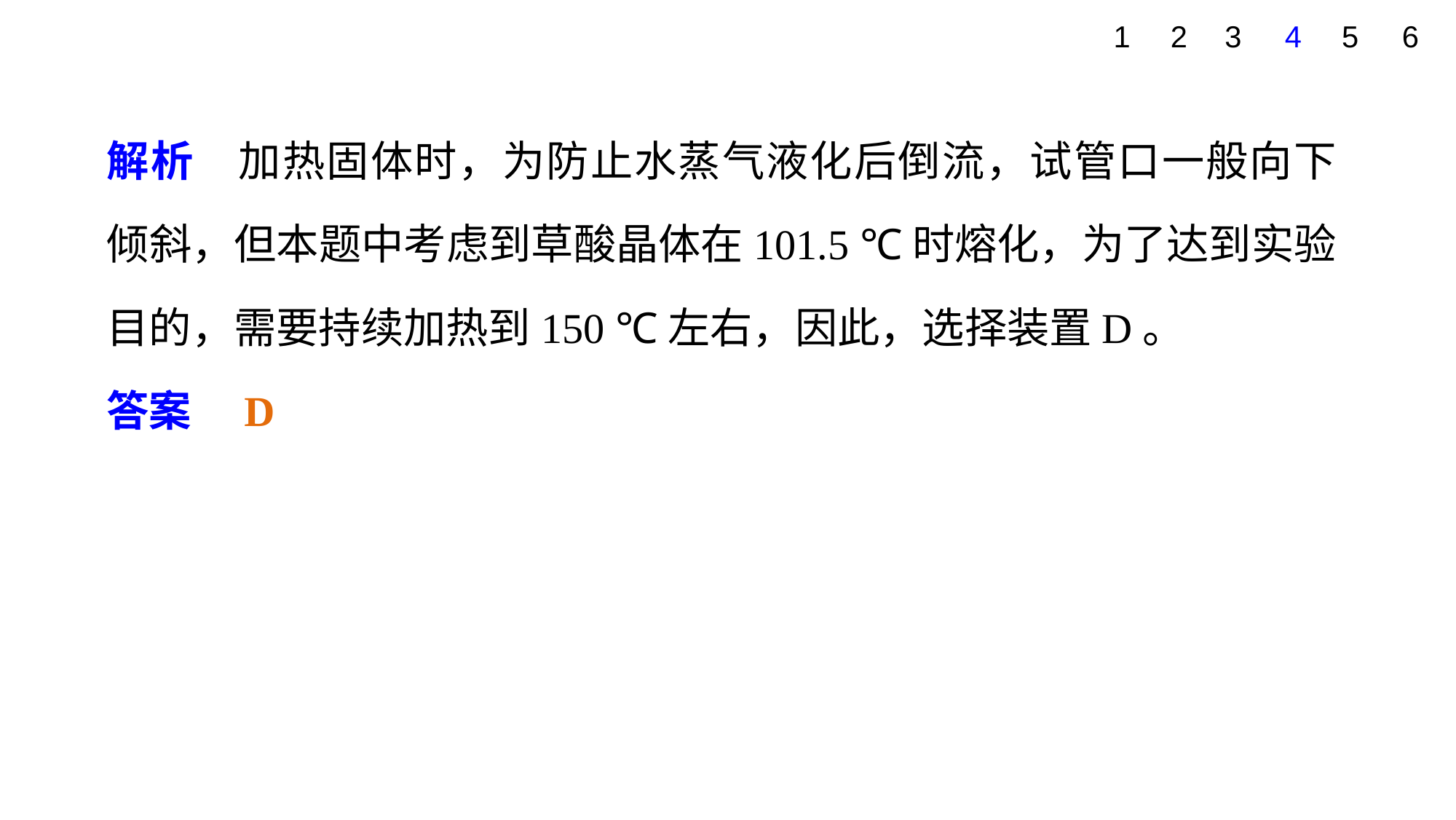

1
2
3
4
5
6
解析　加热固体时，为防止水蒸气液化后倒流，试管口一般向下倾斜，但本题中考虑到草酸晶体在101.5 ℃时熔化，为了达到实验目的，需要持续加热到150 ℃左右，因此，选择装置D。
答案　D